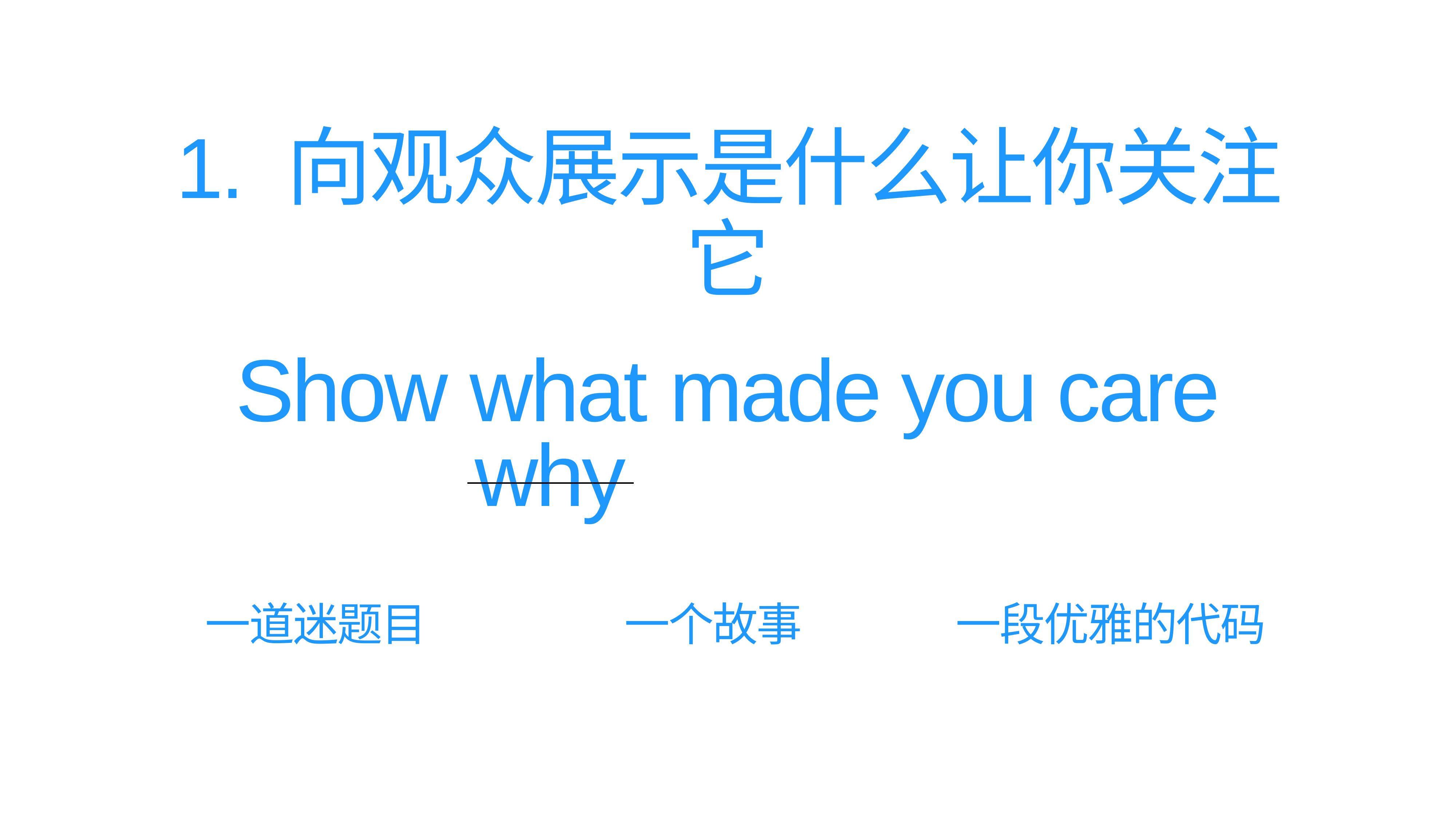

# 1. 向观众展示是什么让你关注它
Show what made you care
why

一道迷题目
一个故事
一段优雅的代码